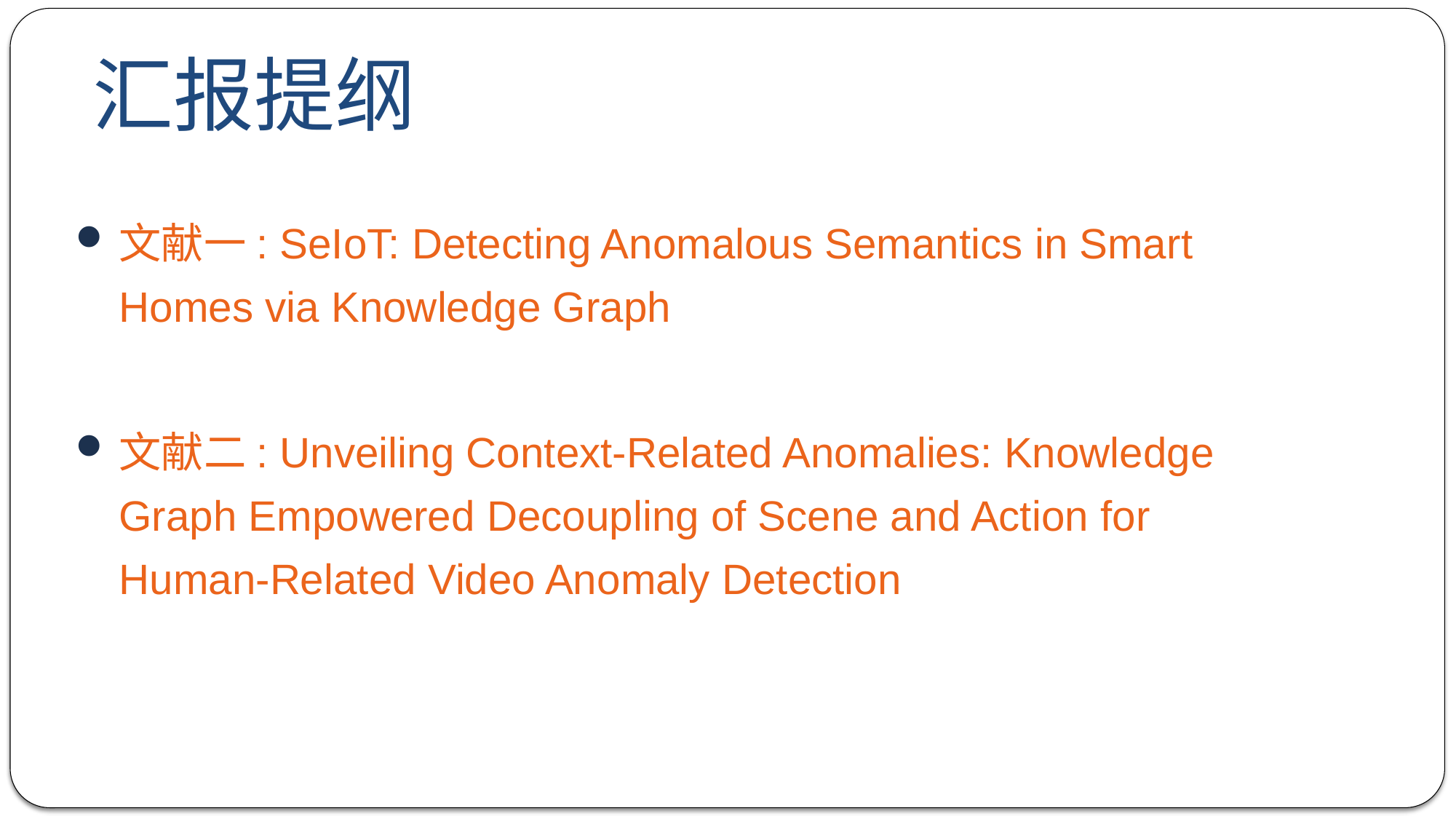

# 汇报提纲
文献一: SeIoT: Detecting Anomalous Semantics in Smart Homes via Knowledge Graph

文献二: Unveiling Context-Related Anomalies: Knowledge Graph Empowered Decoupling of Scene and Action for Human-Related Video Anomaly Detection